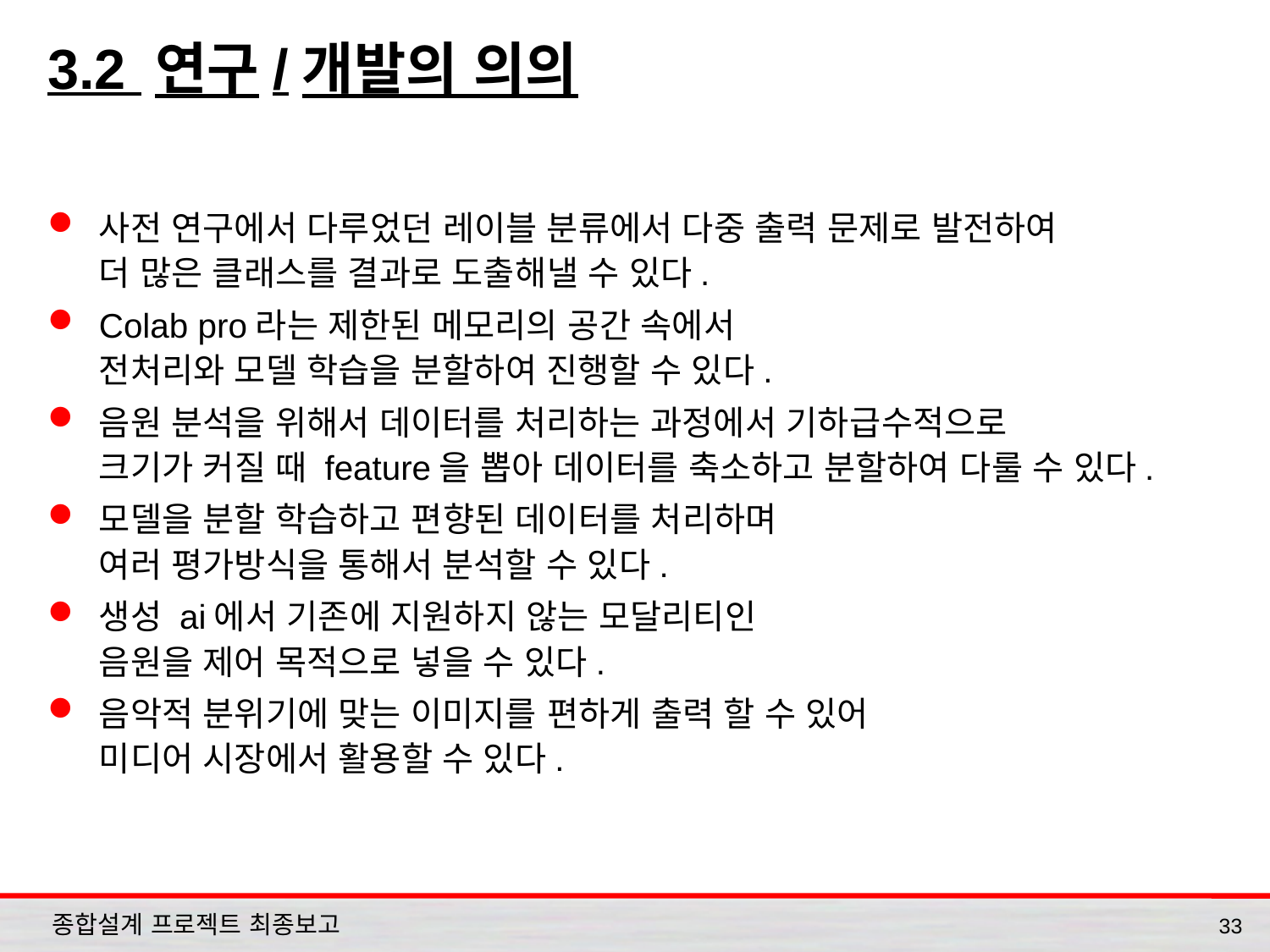

# 3.2 연구/개발의 의의
사전 연구에서 다루었던 레이블 분류에서 다중 출력 문제로 발전하여
더 많은 클래스를 결과로 도출해낼 수 있다.
Colab pro라는 제한된 메모리의 공간 속에서
전처리와 모델 학습을 분할하여 진행할 수 있다.
음원 분석을 위해서 데이터를 처리하는 과정에서 기하급수적으로
크기가 커질 때 feature을 뽑아 데이터를 축소하고 분할하여 다룰 수 있다.
모델을 분할 학습하고 편향된 데이터를 처리하며
여러 평가방식을 통해서 분석할 수 있다.
생성 ai에서 기존에 지원하지 않는 모달리티인
음원을 제어 목적으로 넣을 수 있다.
음악적 분위기에 맞는 이미지를 편하게 출력 할 수 있어
미디어 시장에서 활용할 수 있다.